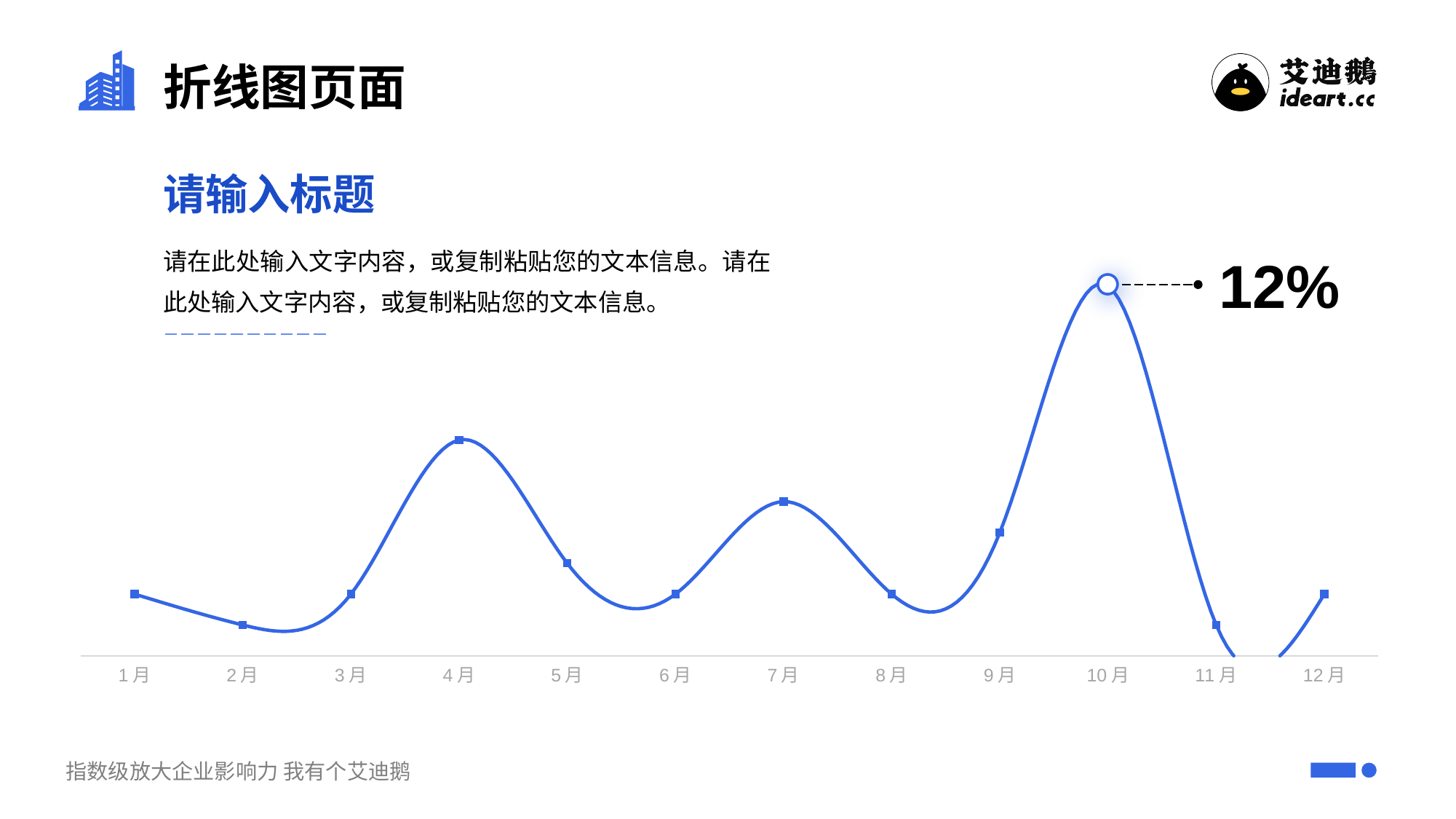

# 折线图页面
请输入标题

### Chart

| Category | 系列 1 |
|---|---|
| 1月 | 2.0 |
| 2月 | 1.0 |
| 3月 | 2.0 |
| 4月 | 7.0 |
| 5月 | 3.0 |
| 6月 | 2.0 |
| 7月 | 5.0 |
| 8月 | 2.0 |
| 9月 | 4.0 |
| 10月 | 12.0 |
| 11月 | 1.0 |
| 12月 | 2.0 |
请在此处输入文字内容，或复制粘贴您的文本信息。请在此处输入文字内容，或复制粘贴您的文本信息。
12%